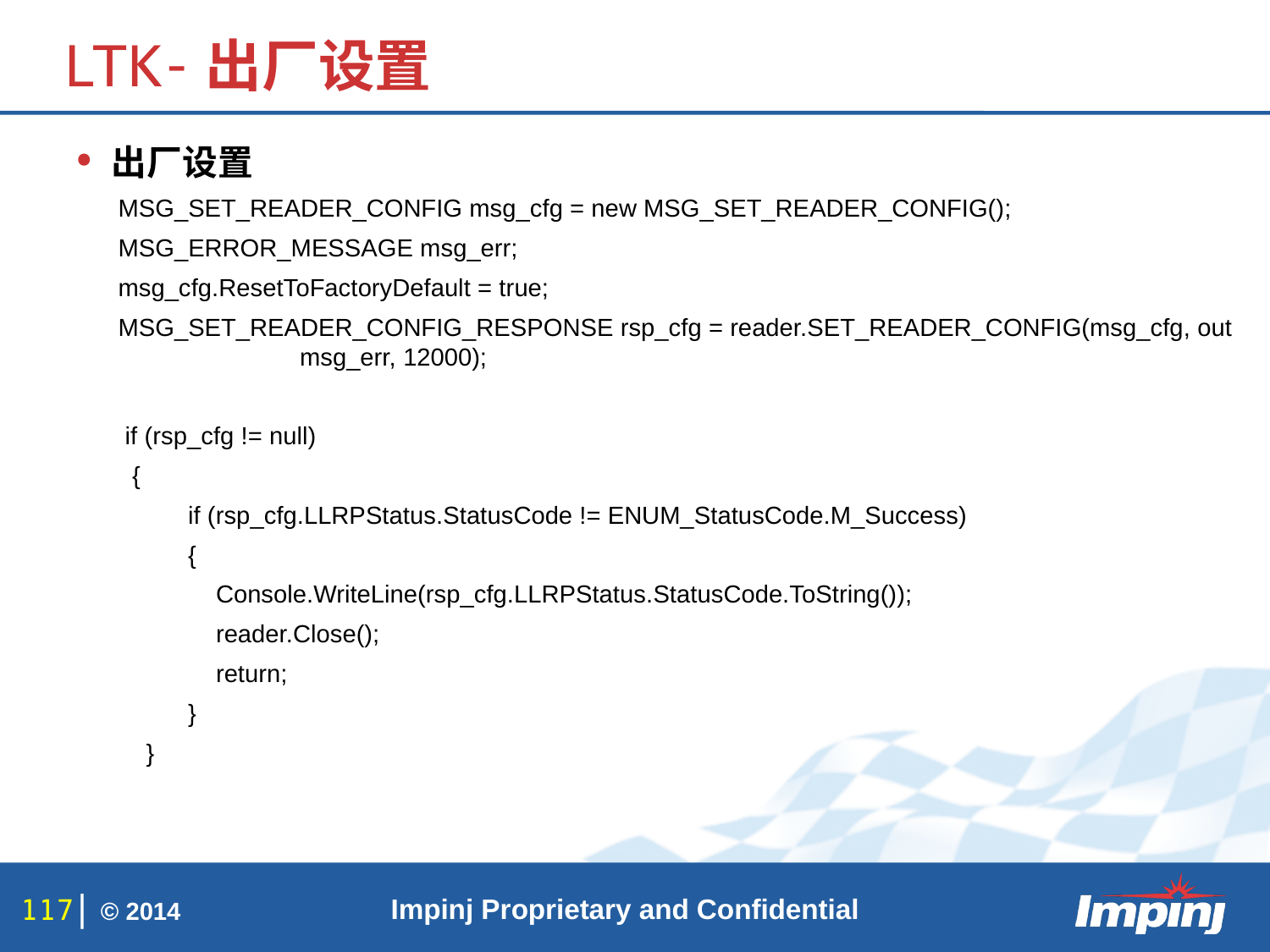

# LTK-出厂设置
出厂设置
      MSG_SET_READER_CONFIG msg_cfg = new MSG_SET_READER_CONFIG();
      MSG_ERROR_MESSAGE msg_err;
      msg_cfg.ResetToFactoryDefault = true;
      MSG_SET_READER_CONFIG_RESPONSE rsp_cfg = reader.SET_READER_CONFIG(msg_cfg, out                            msg_err, 12000);

       if (rsp_cfg != null)
        {
                if (rsp_cfg.LLRPStatus.StatusCode != ENUM_StatusCode.M_Success)
                {
                    Console.WriteLine(rsp_cfg.LLRPStatus.StatusCode.ToString());
                    reader.Close();
                    return;
                }
          }